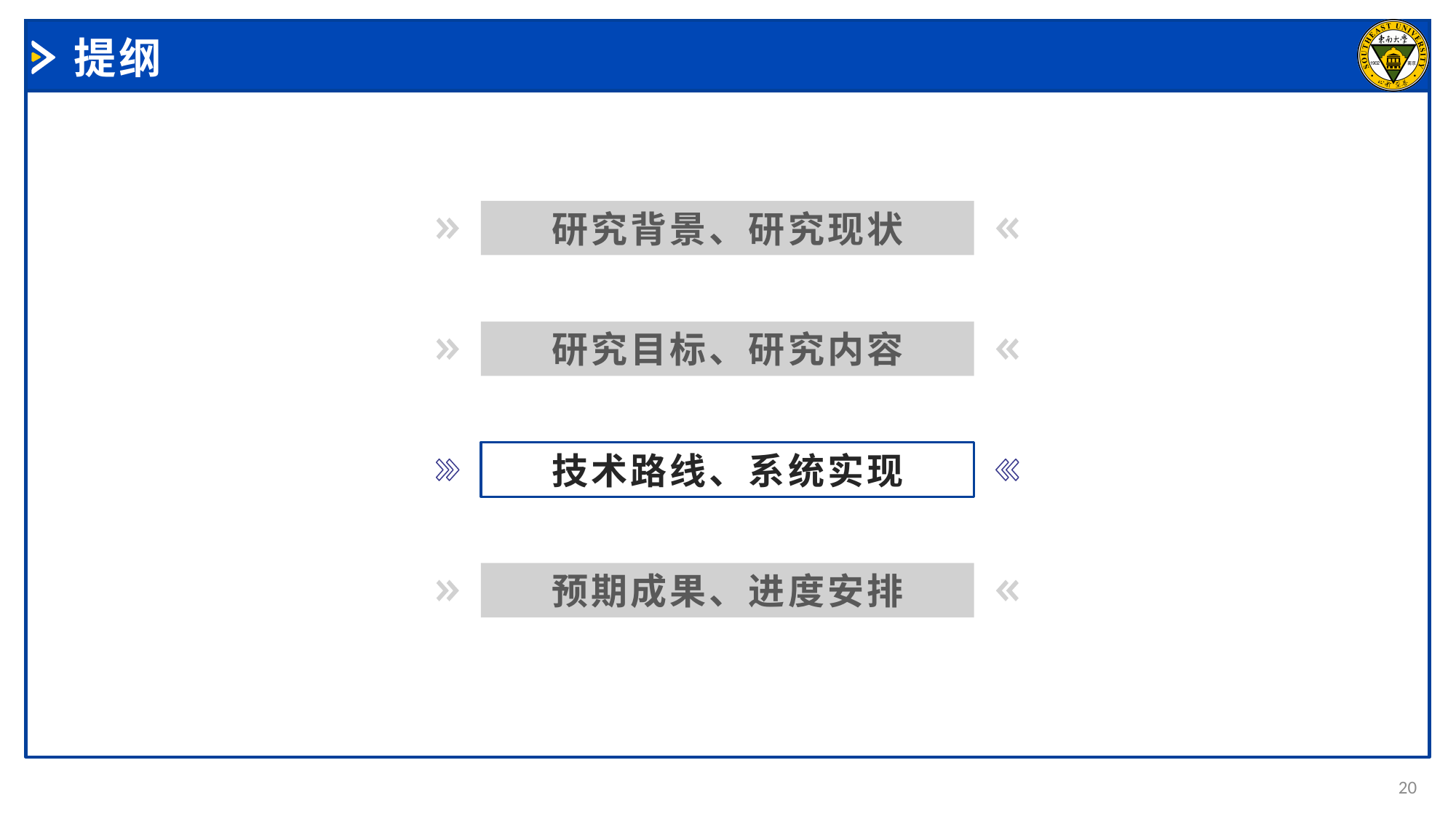

# 提纲
研究背景、研究现状

研究目标、研究内容

技术路线、系统实现

预期成果、进度安排

20